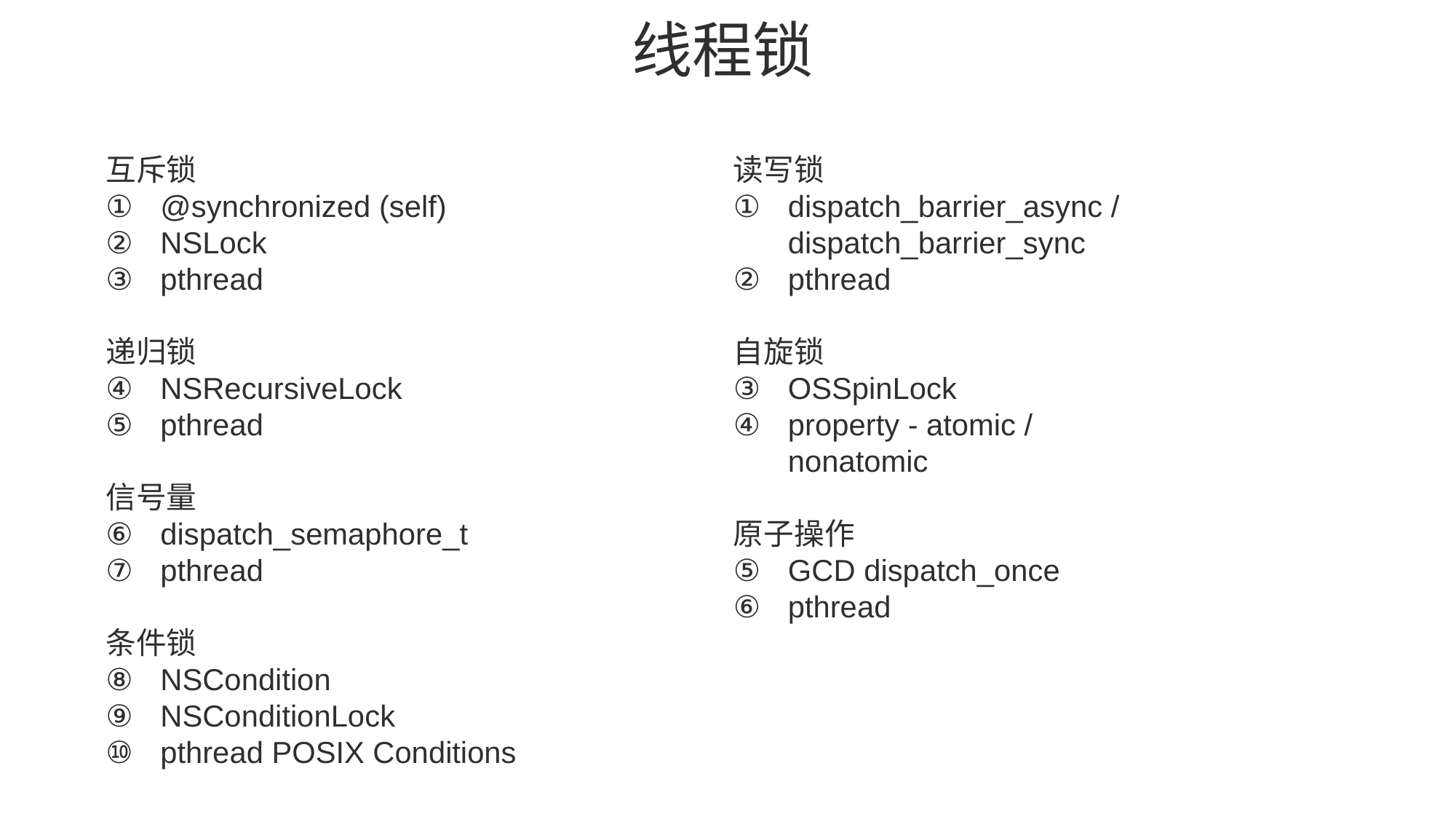

# 线程锁
读写锁
dispatch_barrier_async / dispatch_barrier_sync
pthread

自旋锁
OSSpinLock
property - atomic / nonatomic

原子操作
GCD dispatch_once
pthread
互斥锁
@synchronized (self)
NSLock
pthread

递归锁
NSRecursiveLock
pthread

信号量
dispatch_semaphore_t
pthread

条件锁
NSCondition
NSConditionLock
pthread POSIX Conditions